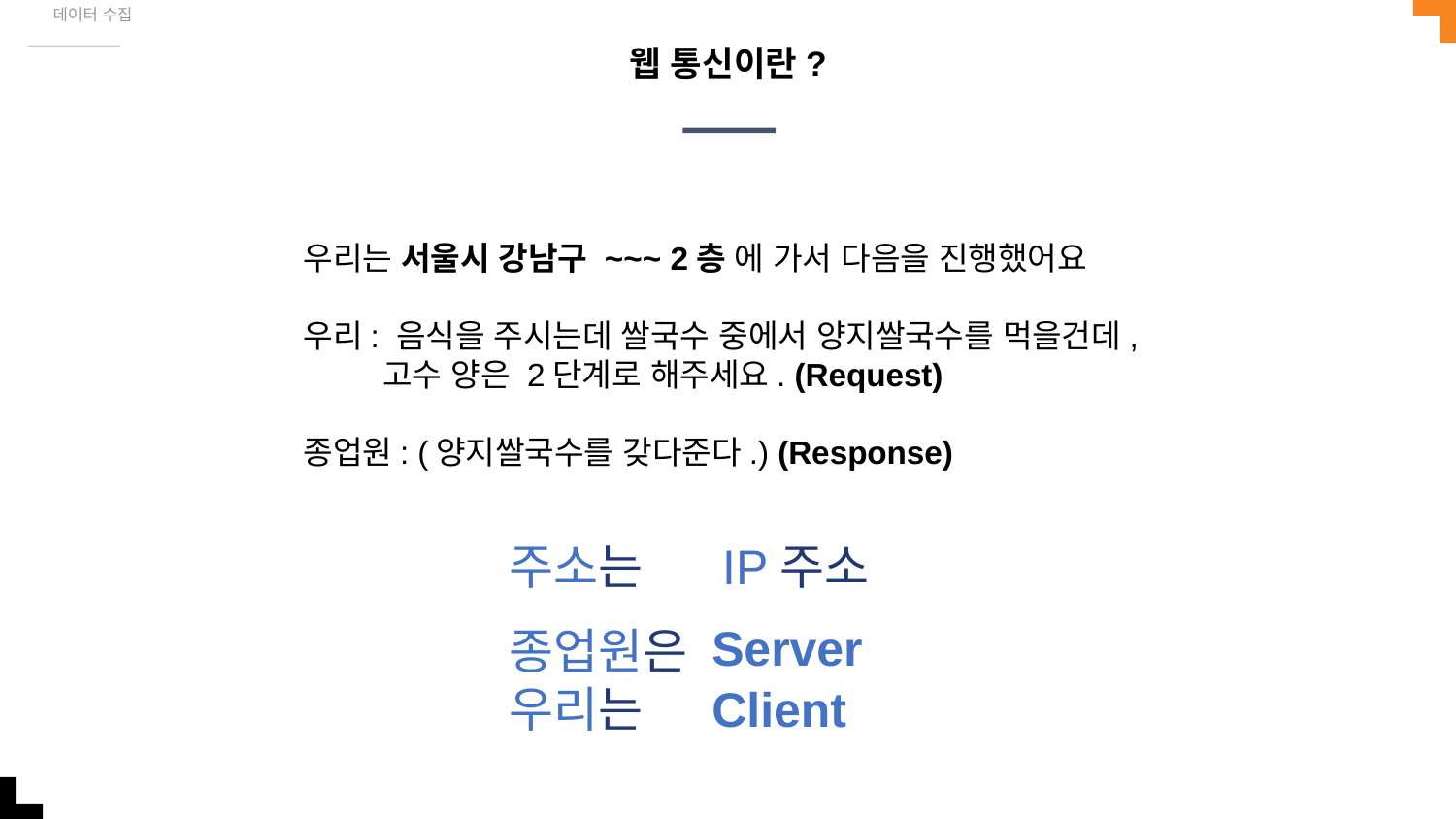

데이터 수집
# 웹 통신이란?
우리는 서울시 강남구 ~~~ 2층 에 가서 다음을 진행했어요

우리: 음식을 주시는데 쌀국수 중에서 양지쌀국수를 먹을건데,
        고수 양은 2단계로 해주세요. (Request)

종업원: (양지쌀국수를 갖다준다.) (Response)
주소는     IP주소
Server
종업원은
우리는
Client